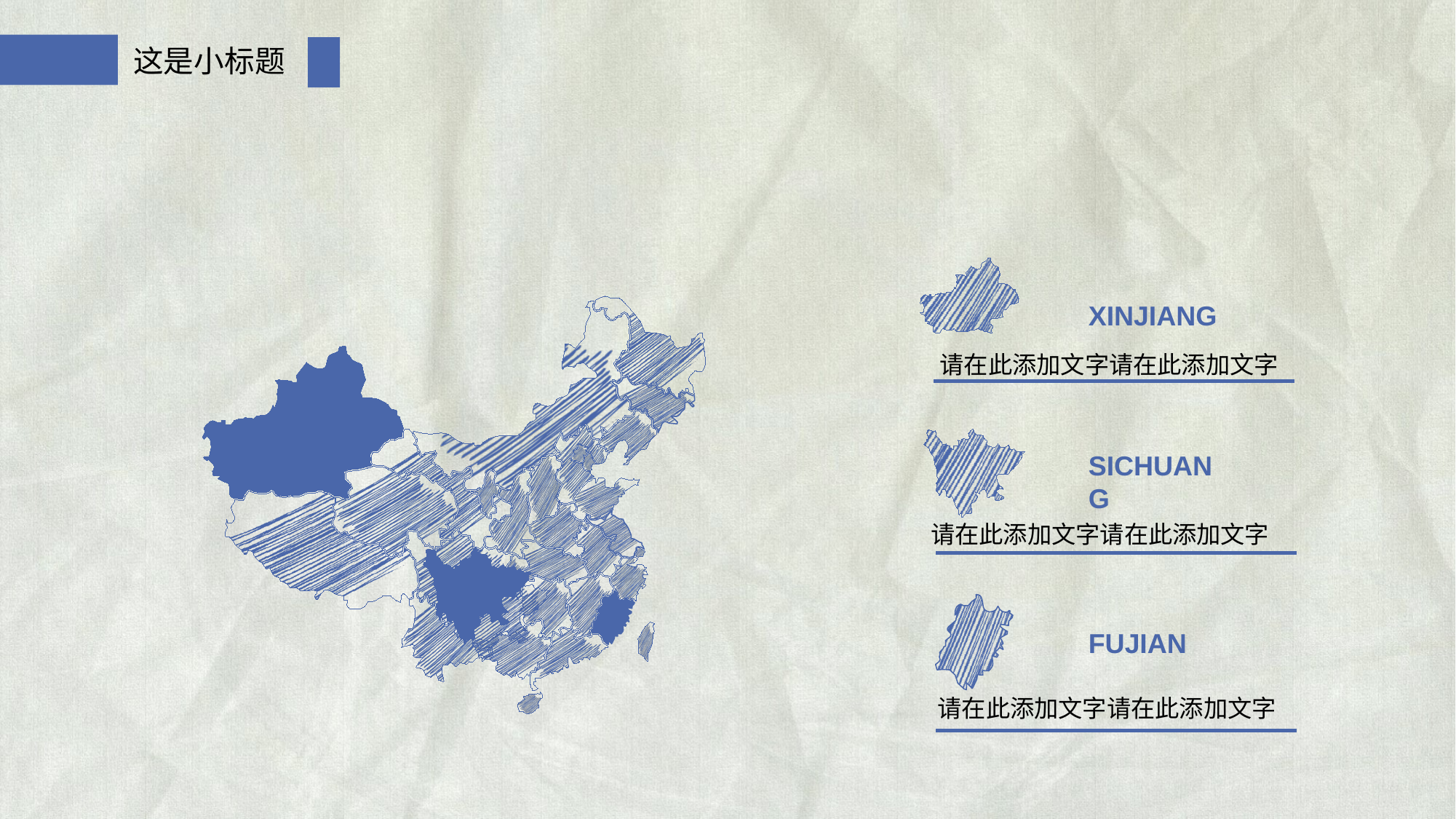

这是小标题

XINJIANG

请在此添加文字请在此添加文字

SICHUANG
请在此添加文字请在此添加文字

FUJIAN
请在此添加文字请在此添加文字